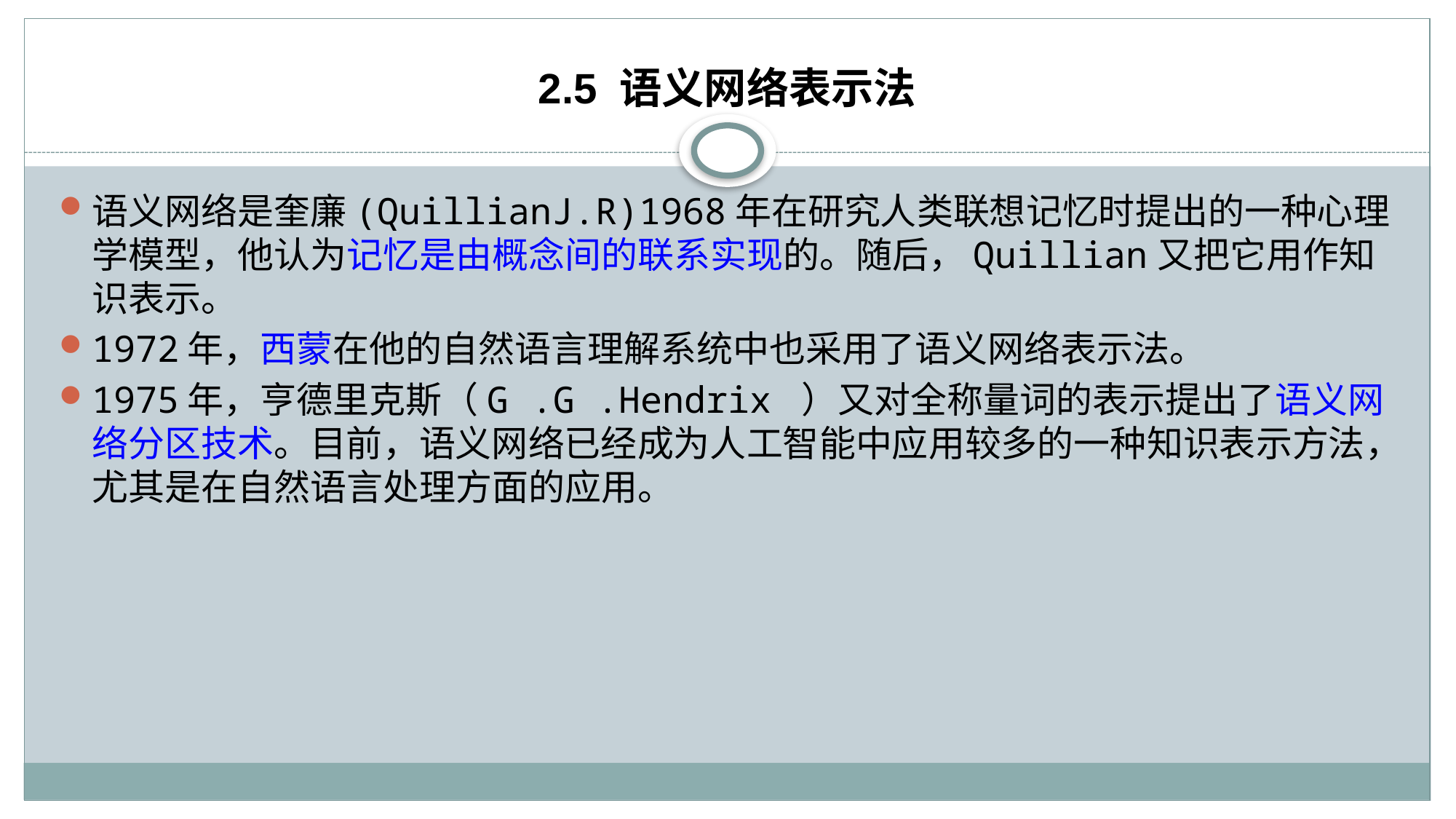

# 2.5 语义网络表示法
语义网络是奎廉(QuillianJ.R)1968年在研究人类联想记忆时提出的一种心理学模型，他认为记忆是由概念间的联系实现的。随后，Quillian又把它用作知识表示。
1972年，西蒙在他的自然语言理解系统中也采用了语义网络表示法。
1975年，亨德里克斯（G .G .Hendrix ）又对全称量词的表示提出了语义网络分区技术。目前，语义网络已经成为人工智能中应用较多的一种知识表示方法，尤其是在自然语言处理方面的应用。